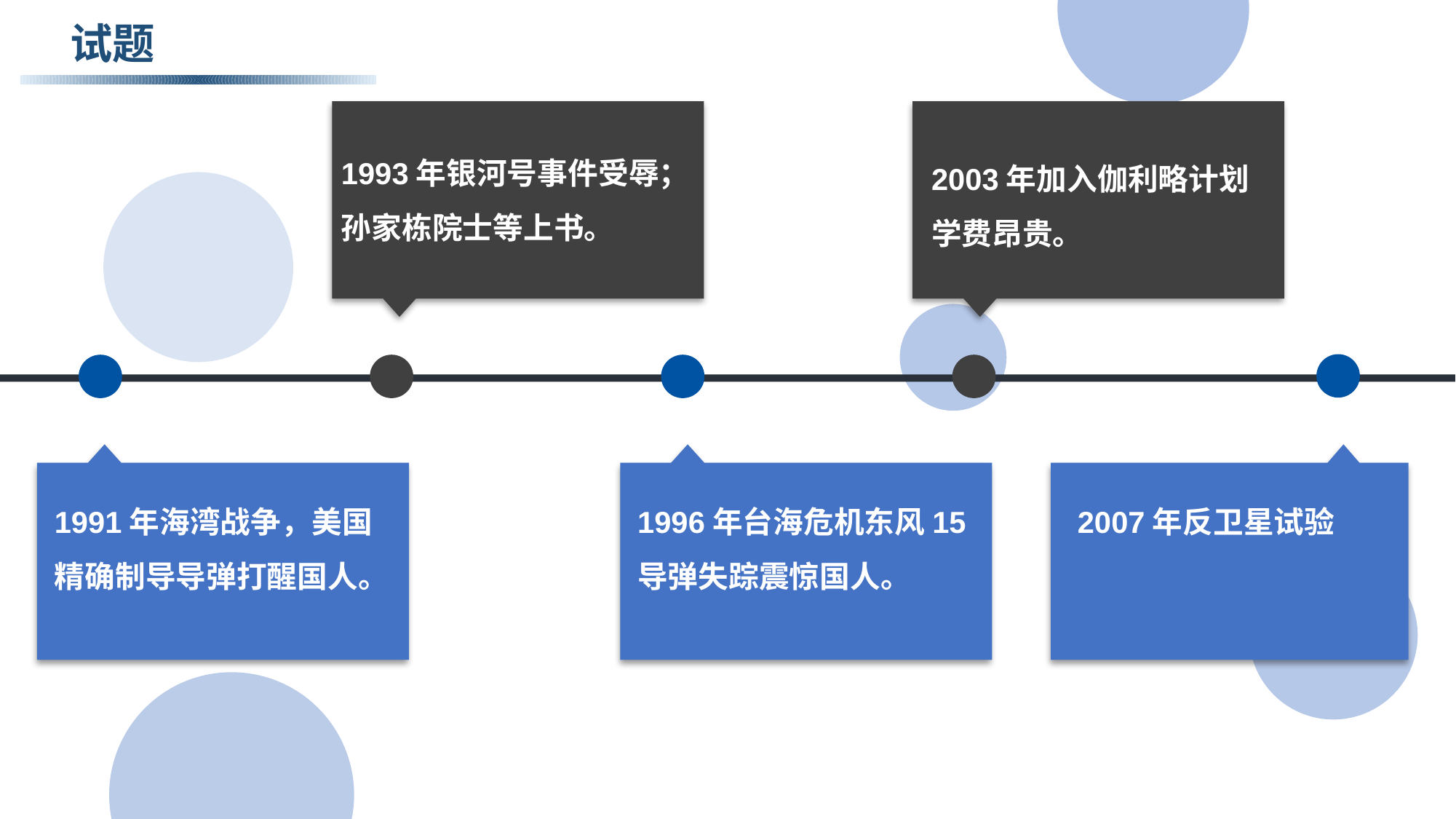

试题

1993年银河号事件受辱；孙家栋院士等上书。

2003年加入伽利略计划
学费昂贵。

1991年海湾战争，美国精确制导导弹打醒国人。

1996年台海危机东风15
导弹失踪震惊国人。

2007年反卫星试验

42